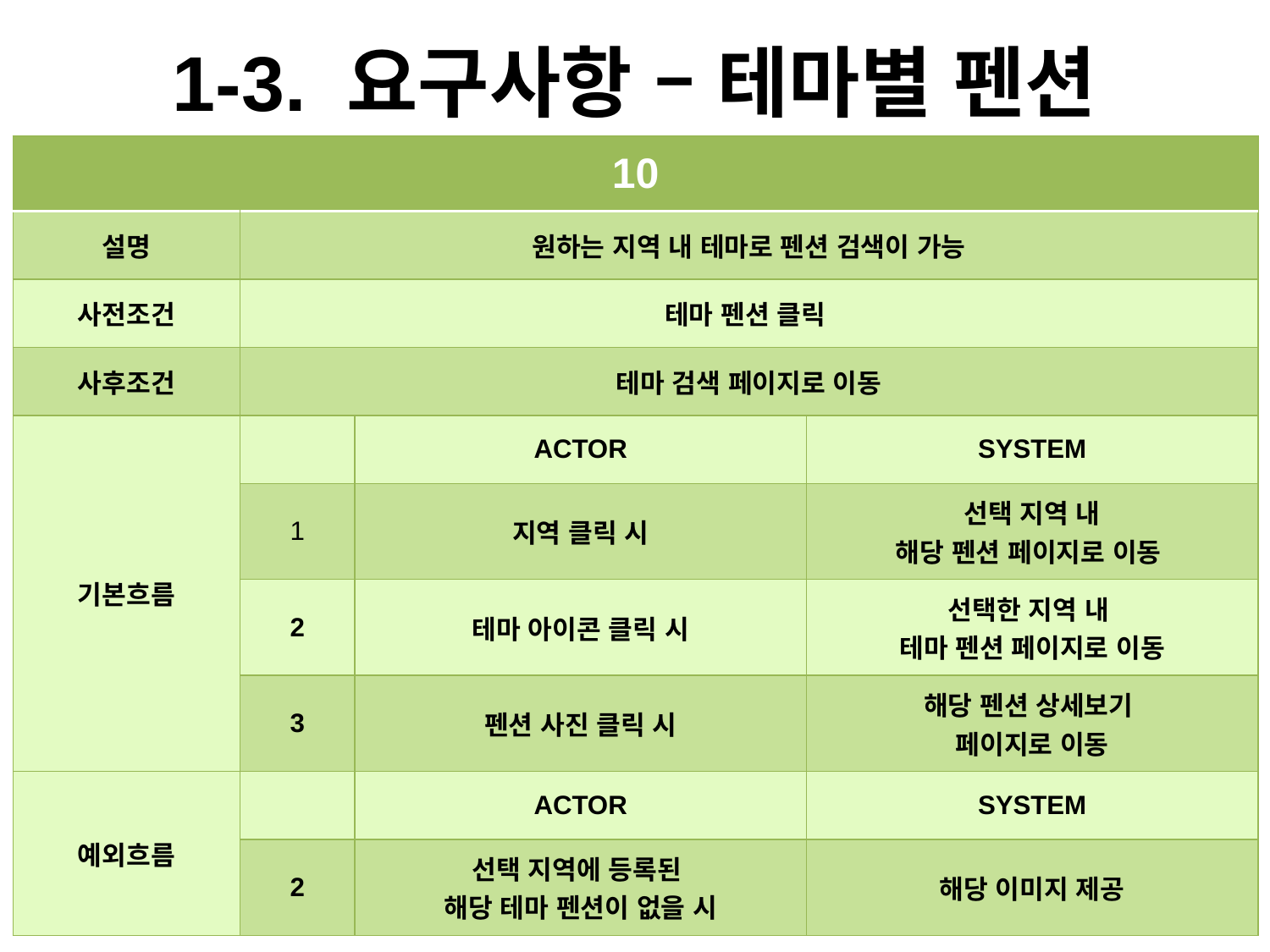

# 1-3. 요구사항 – 테마별 펜션
| 10 |  |  |  |
| --- | --- | --- | --- |
| 설명 | 원하는 지역 내 테마로 펜션 검색이 가능 |  |  |
| 사전조건 | 테마 펜션 클릭 |  |  |
| 사후조건 | 테마 검색 페이지로 이동 |  |  |
| 기본흐름 |  | ACTOR | SYSTEM |
|  | 1 | 지역 클릭 시 | 선택 지역 내 해당 펜션 페이지로 이동 |
|  | 2 | 테마 아이콘 클릭 시 | 선택한 지역 내 테마 펜션 페이지로 이동 |
|  | 3 | 펜션 사진 클릭 시 | 해당 펜션 상세보기 페이지로 이동 |
| 예외흐름 |  | ACTOR | SYSTEM |
|  | 2 | 선택 지역에 등록된 해당 테마 펜션이 없을 시 | 해당 이미지 제공 |